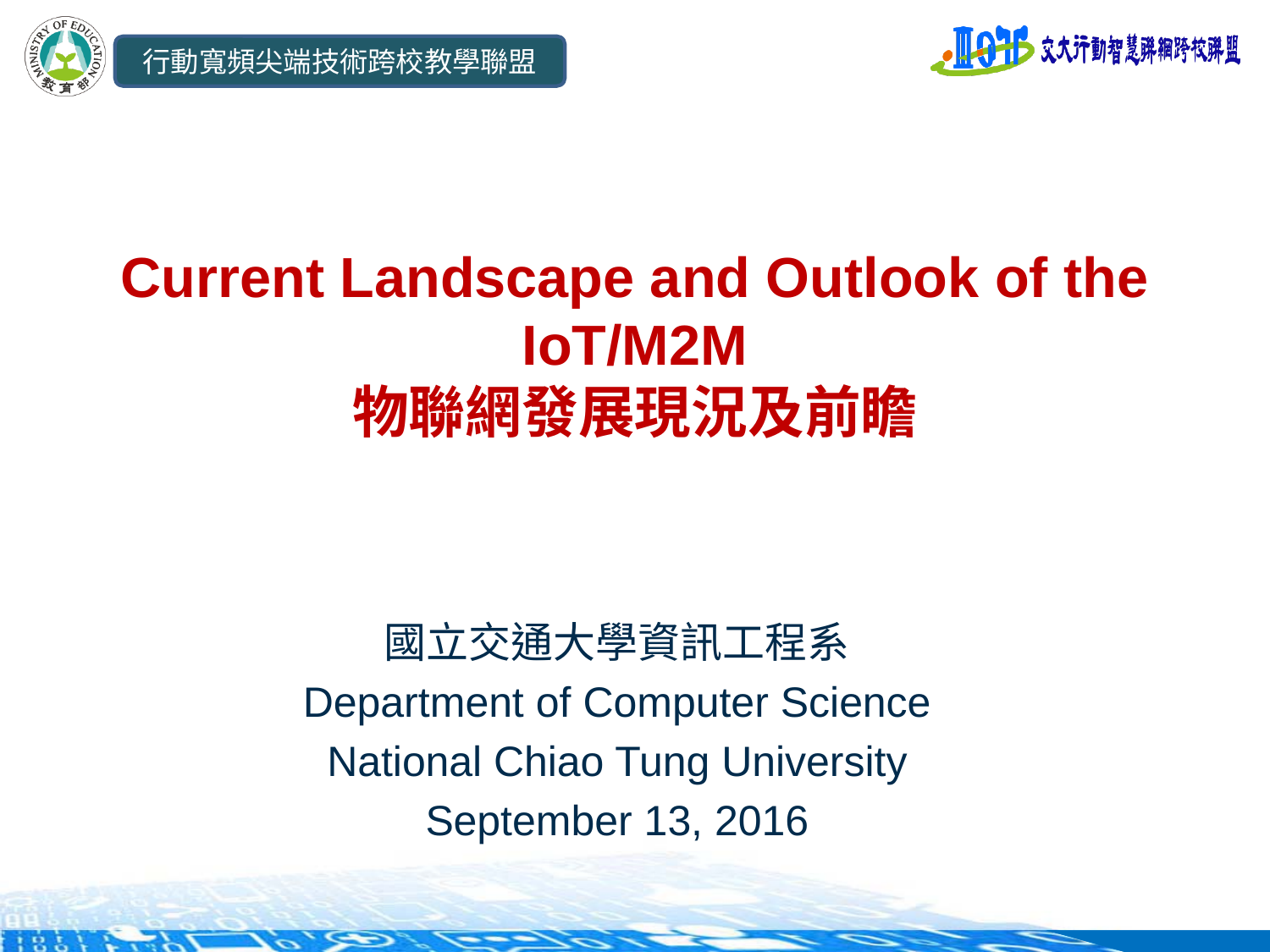

行動寬頻尖端技術跨校教學聯盟
# Current Landscape and Outlook of the IoT/M2M 物聯網發展現況及前瞻
國立交通大學資訊工程系
Department of Computer Science
National Chiao Tung University
September 13, 2016